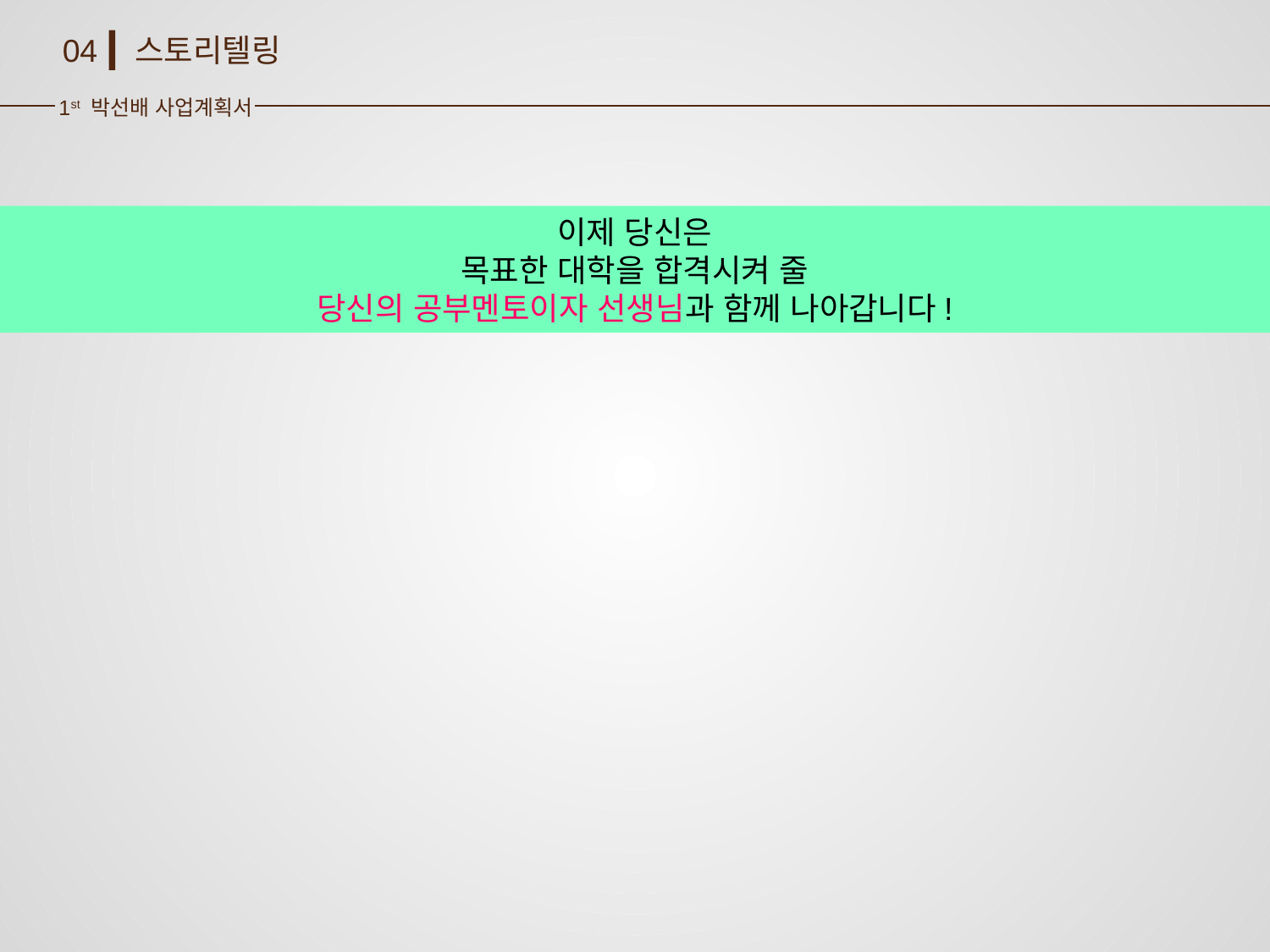

스토리텔링
04

1st 박선배 사업계획서
이제 당신은
목표한 대학을 합격시켜 줄
당신의 공부멘토이자 선생님과 함께 나아갑니다!